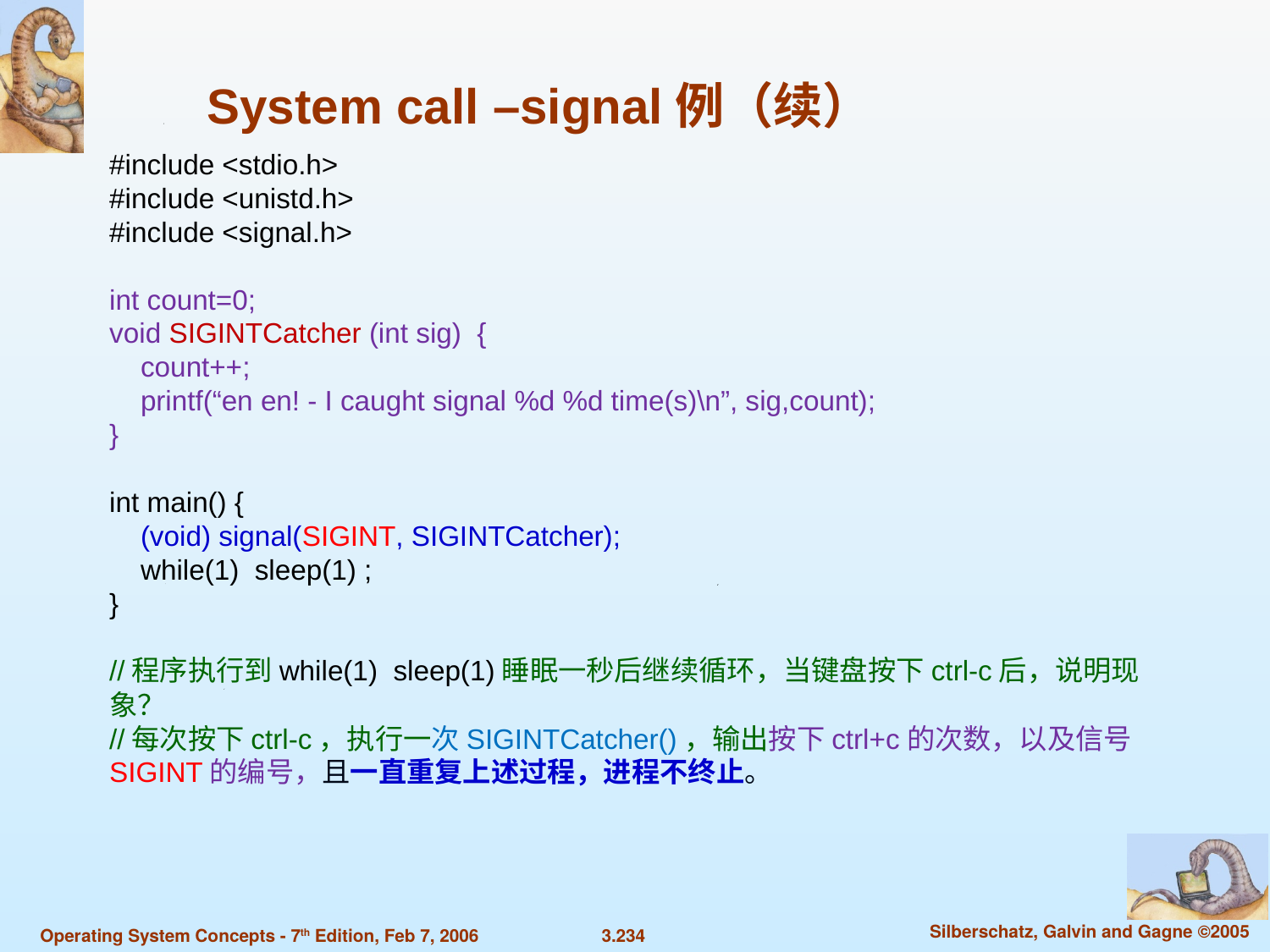

System call –signal例（续）
#include <stdio.h>
#include <unistd.h>
#include <signal.h>

int count=0;
void SIGINTCatcher (int sig)  {
    count++;
    printf(“en en! - I caught signal %d %d time(s)\n”, sig,count);
}

int main() {
    (void) signal(SIGINT, SIGINTCatcher);
    while(1)  sleep(1) ;
}

//程序执行到while(1)  sleep(1)睡眠一秒后继续循环，当键盘按下ctrl-c后，说明现象？
//每次按下ctrl-c，执行一次SIGINTCatcher()，输出按下ctrl+c的次数，以及信号SIGINT的编号，且一直重复上述过程，进程不终止。